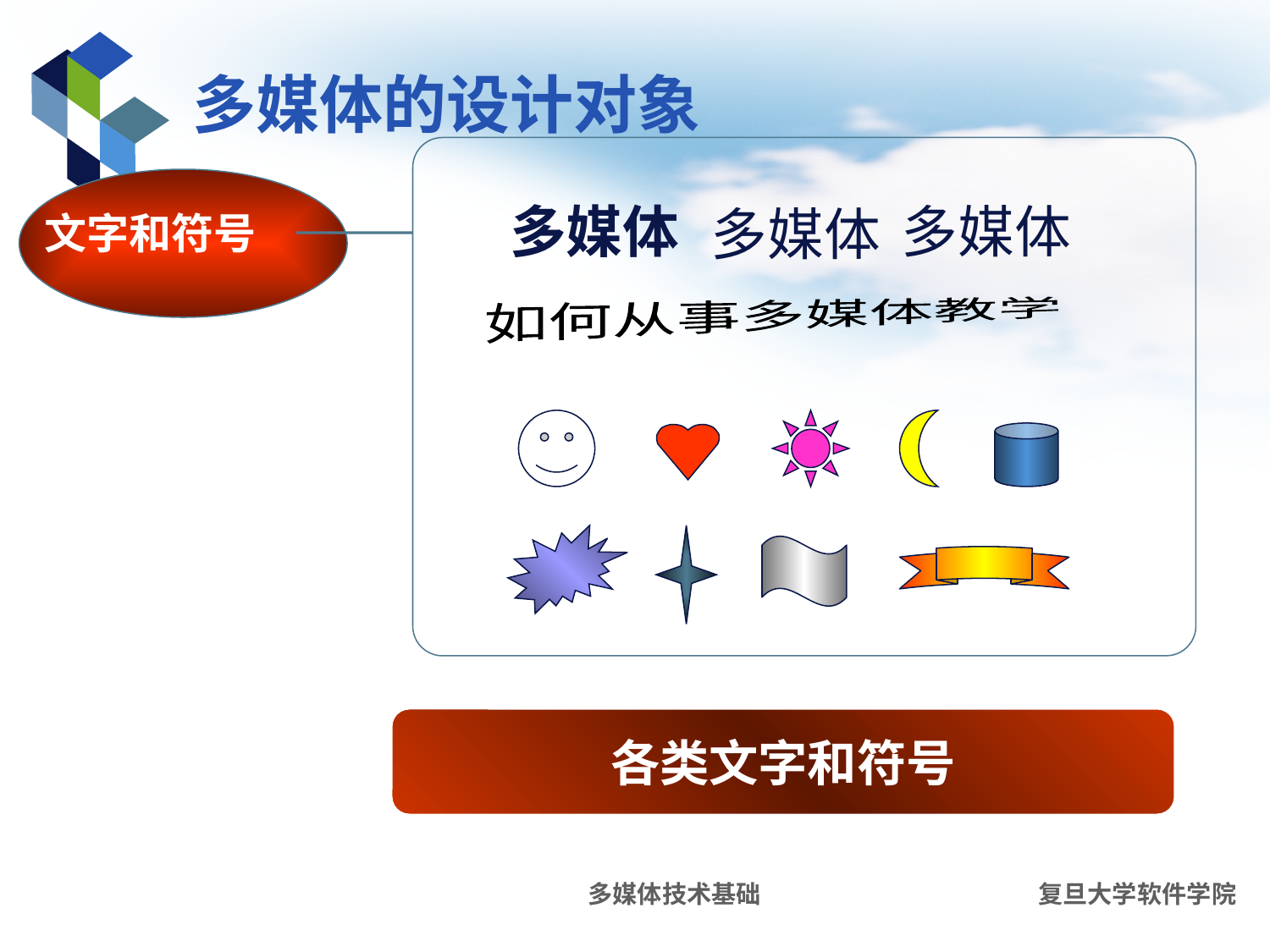

# 多媒体的设计对象

多媒体
多媒体
多媒体
文字和符号

如何从事多媒体教学

各类文字和符号
多媒体技术基础